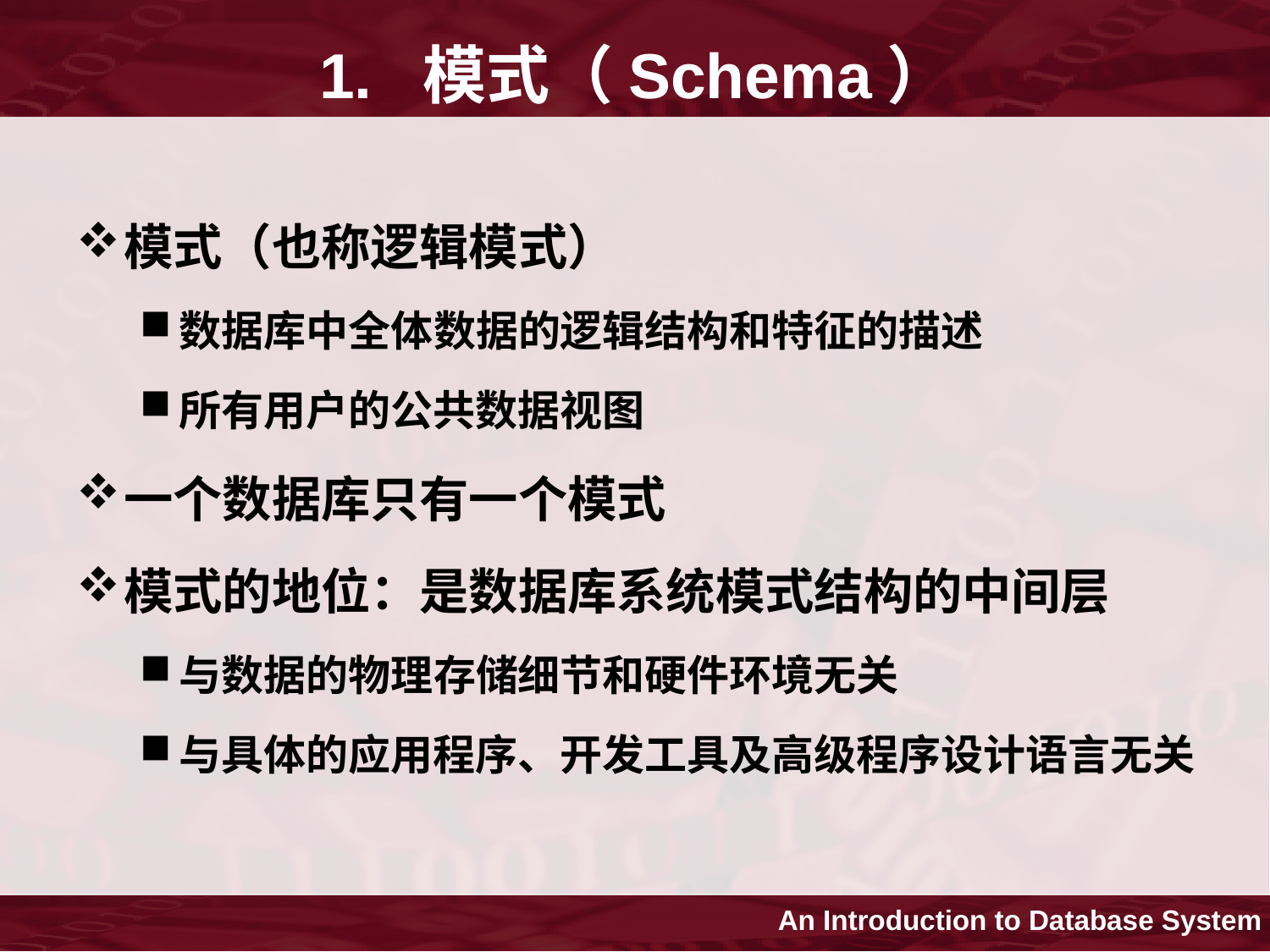

# 1.  模式（Schema）
模式（也称逻辑模式）
数据库中全体数据的逻辑结构和特征的描述
所有用户的公共数据视图
一个数据库只有一个模式
模式的地位：是数据库系统模式结构的中间层
与数据的物理存储细节和硬件环境无关
与具体的应用程序、开发工具及高级程序设计语言无关